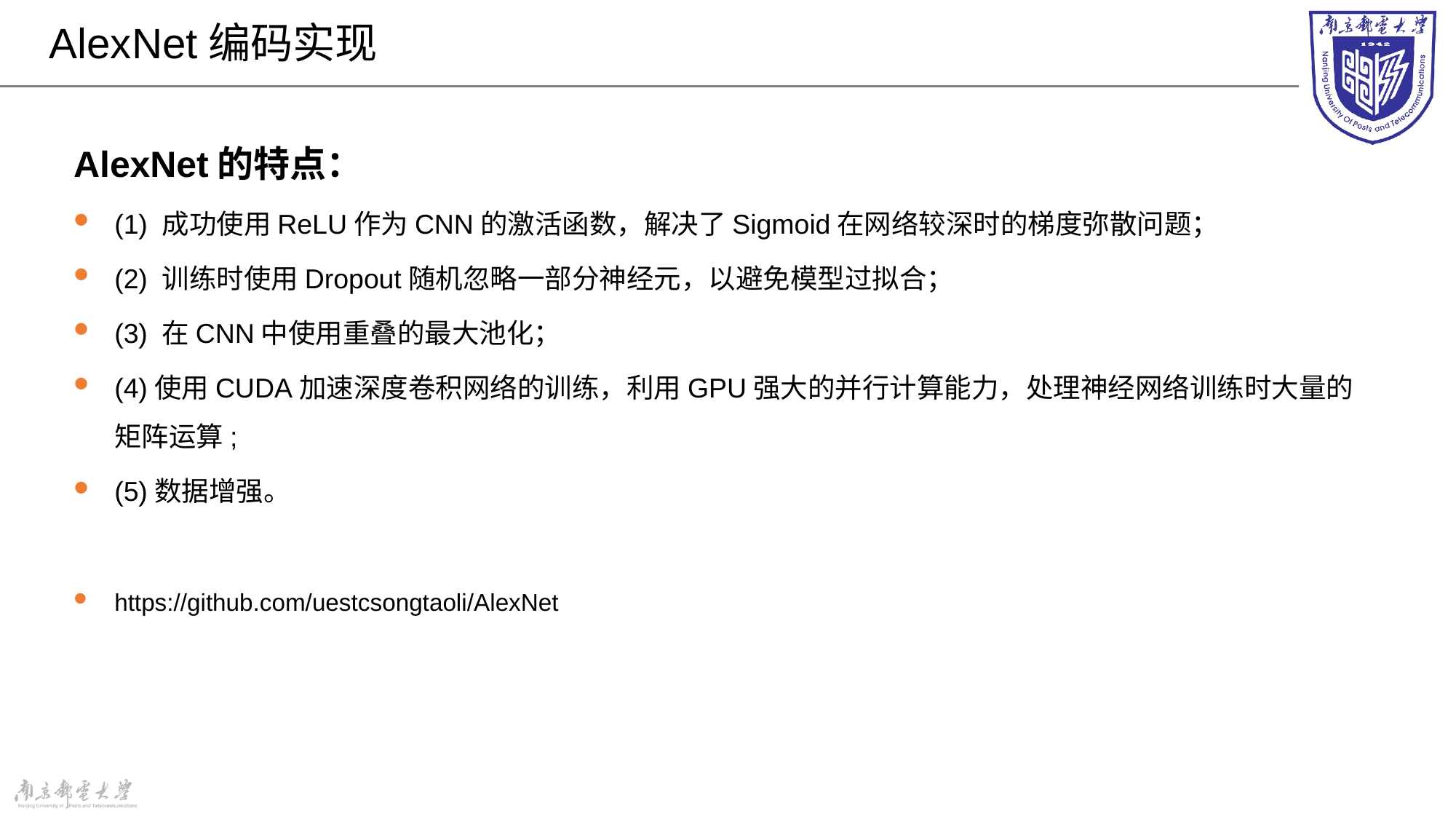

# AlexNet编码实现
AlexNet的特点：
(1) 成功使用ReLU作为CNN的激活函数，解决了Sigmoid在网络较深时的梯度弥散问题；
(2) 训练时使用Dropout随机忽略一部分神经元，以避免模型过拟合；
(3) 在CNN中使用重叠的最大池化；
(4)使用CUDA加速深度卷积网络的训练，利用GPU强大的并行计算能力，处理神经网络训练时大量的矩阵运算;
(5)数据增强。

https://github.com/uestcsongtaoli/AlexNet